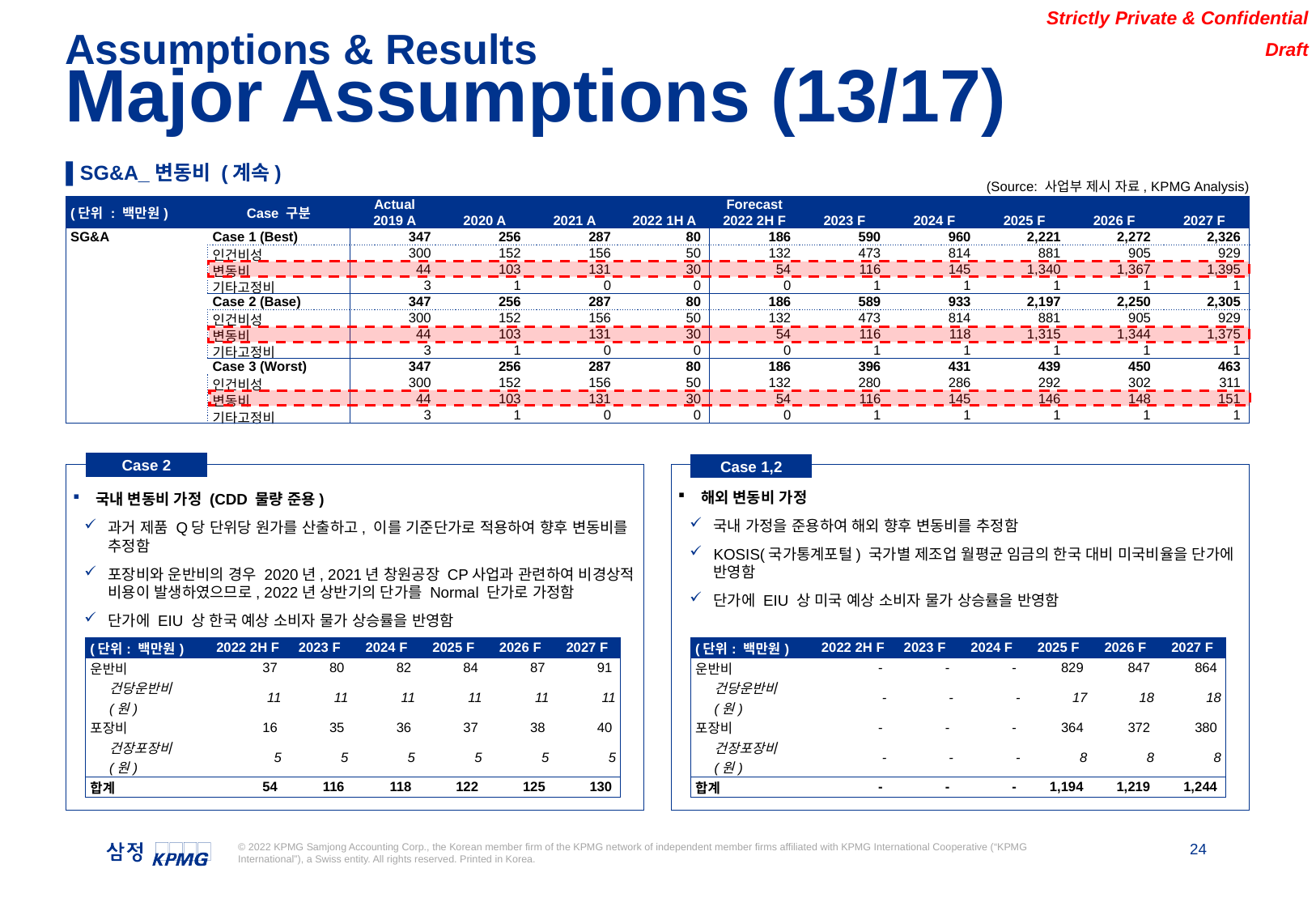

Assumptions & Results
Major Assumptions (13/17)
▌SG&A_변동비 (계속)
(Source: 사업부 제시 자료, KPMG Analysis)
| (단위 : 백만원) | Case 구분 | Actual |  |  |  | Forecast |  |  |  |  |  |
| --- | --- | --- | --- | --- | --- | --- | --- | --- | --- | --- | --- |
|  |  | 2019 A | 2020 A | 2021 A | 2022 1H A | 2022 2H F | 2023 F | 2024 F | 2025 F | 2026 F | 2027 F |
| SG&A | Case 1 (Best) | 347 | 256 | 287 | 80 | 186 | 590 | 960 | 2,221 | 2,272 | 2,326 |
|  | 인건비성 | 300 | 152 | 156 | 50 | 132 | 473 | 814 | 881 | 905 | 929 |
|  | 변동비 | 44 | 103 | 131 | 30 | 54 | 116 | 145 | 1,340 | 1,367 | 1,395 |
|  | 기타고정비 | 3 | 1 | 0 | 0 | 0 | 1 | 1 | 1 | 1 | 1 |
|  | Case 2 (Base) | 347 | 256 | 287 | 80 | 186 | 589 | 933 | 2,197 | 2,250 | 2,305 |
|  | 인건비성 | 300 | 152 | 156 | 50 | 132 | 473 | 814 | 881 | 905 | 929 |
|  | 변동비 | 44 | 103 | 131 | 30 | 54 | 116 | 118 | 1,315 | 1,344 | 1,375 |
|  | 기타고정비 | 3 | 1 | 0 | 0 | 0 | 1 | 1 | 1 | 1 | 1 |
|  | Case 3 (Worst) | 347 | 256 | 287 | 80 | 186 | 396 | 431 | 439 | 450 | 463 |
|  | 인건비성 | 300 | 152 | 156 | 50 | 132 | 280 | 286 | 292 | 302 | 311 |
|  | 변동비 | 44 | 103 | 131 | 30 | 54 | 116 | 145 | 146 | 148 | 151 |
|  | 기타고정비 | 3 | 1 | 0 | 0 | 0 | 1 | 1 | 1 | 1 | 1 |

Case 2
Case 1,2
Dd
해외 변동비 가정
국내 가정을 준용하여 해외 향후 변동비를 추정함
KOSIS(국가통계포털) 국가별 제조업 월평균 임금의 한국 대비 미국비율을 단가에 반영함
단가에 EIU 상 미국 예상 소비자 물가 상승률을 반영함

Dd
국내 변동비 가정 (CDD 물량 준용)
과거 제품 Q당 단위당 원가를 산출하고, 이를 기준단가로 적용하여 향후 변동비를 추정함
포장비와 운반비의 경우 2020년, 2021년 창원공장 CP사업과 관련하여 비경상적 비용이 발생하였으므로, 2022년 상반기의 단가를 Normal 단가로 가정함
단가에 EIU 상 한국 예상 소비자 물가 상승률을 반영함

| (단위: 백만원) |  | 2022 2H F | 2023 F | 2024 F | 2025 F | 2026 F | 2027 F |
| --- | --- | --- | --- | --- | --- | --- | --- |
| 운반비 |  | 37 | 80 | 82 | 84 | 87 | 91 |
|  | 건당운반비 (원) | 11 | 11 | 11 | 11 | 11 | 11 |
| 포장비 |  | 16 | 35 | 36 | 37 | 38 | 40 |
|  | 건장포장비 (원) | 5 | 5 | 5 | 5 | 5 | 5 |
| 합계 |  | 54 | 116 | 118 | 122 | 125 | 130 |
| (단위: 백만원) |  | 2022 2H F | 2023 F | 2024 F | 2025 F | 2026 F | 2027 F |
| --- | --- | --- | --- | --- | --- | --- | --- |
| 운반비 |  | - | - | - | 829 | 847 | 864 |
|  | 건당운반비 (원) | - | - | - | 17 | 18 | 18 |
| 포장비 |  | - | - | - | 364 | 372 | 380 |
|  | 건장포장비 (원) | - | - | - | 8 | 8 | 8 |
| 합계 |  | - | - | - | 1,194 | 1,219 | 1,244 |